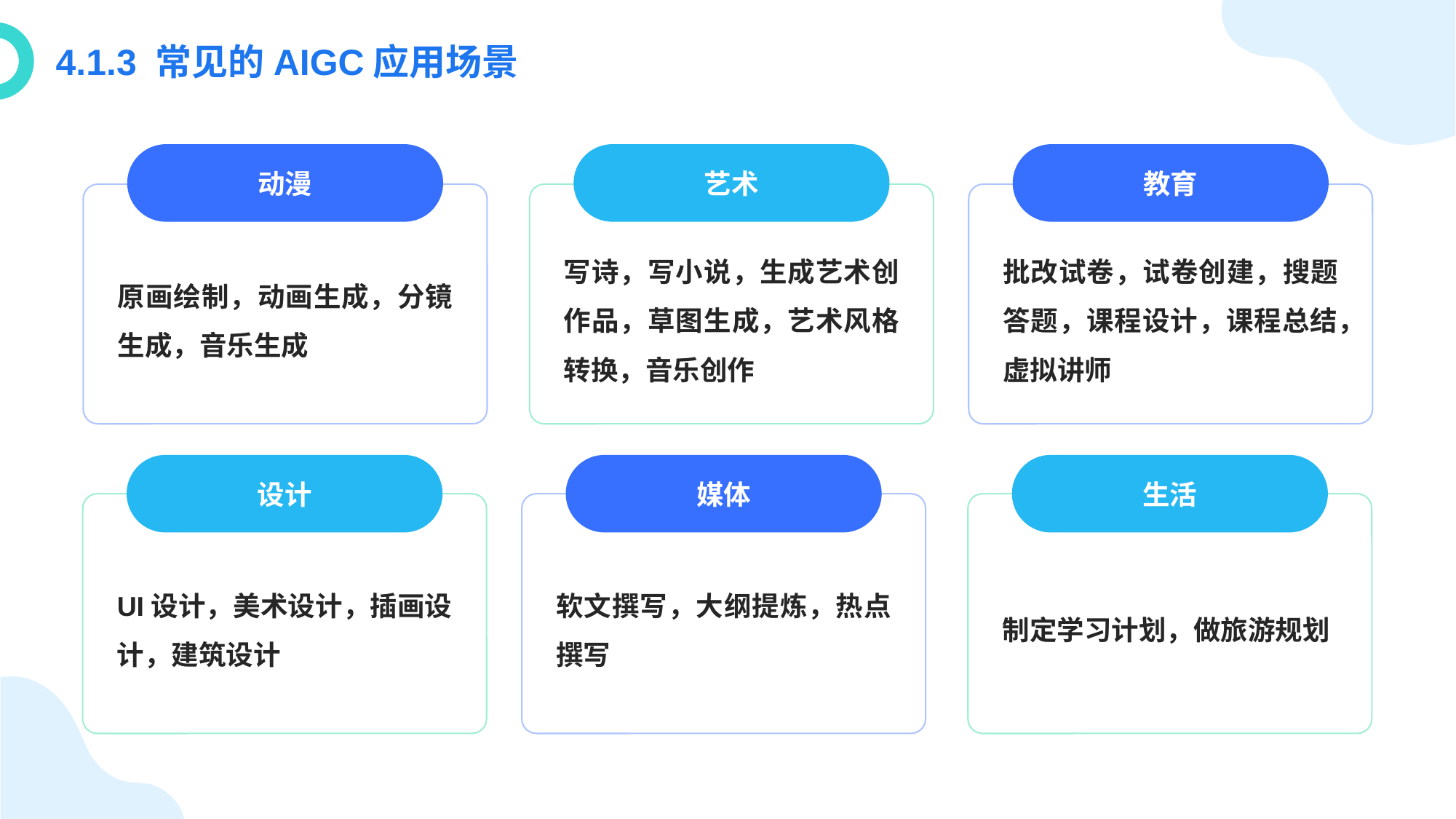

4.1.3 常见的AIGC应用场景

动漫
艺术
教育
原画绘制，动画生成，分镜生成，音乐生成
写诗，写小说，生成艺术创作品，草图生成，艺术风格转换，音乐创作
批改试卷，试卷创建，搜题答题，课程设计，课程总结，虚拟讲师
设计
媒体
生活
UI设计，美术设计，插画设计，建筑设计
软文撰写，大纲提炼，热点撰写
制定学习计划，做旅游规划